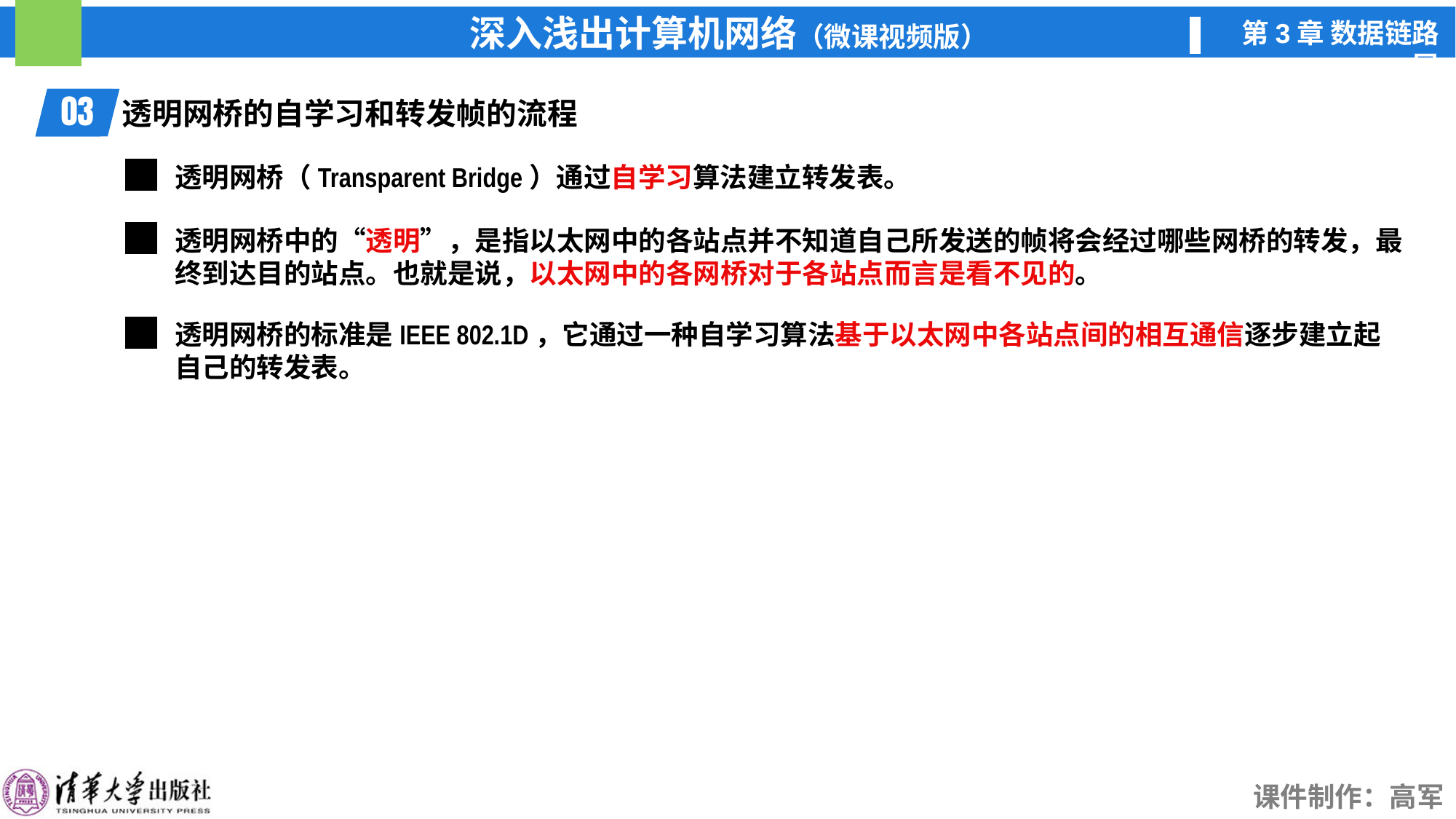

01
透明网桥的自学习和转发帧的流程
03
透明网桥（Transparent Bridge）通过自学习算法建立转发表。

透明网桥中的“透明”，是指以太网中的各站点并不知道自己所发送的帧将会经过哪些网桥的转发，最终到达目的站点。也就是说，以太网中的各网桥对于各站点而言是看不见的。

透明网桥的标准是IEEE 802.1D，它通过一种自学习算法基于以太网中各站点间的相互通信逐步建立起自己的转发表。